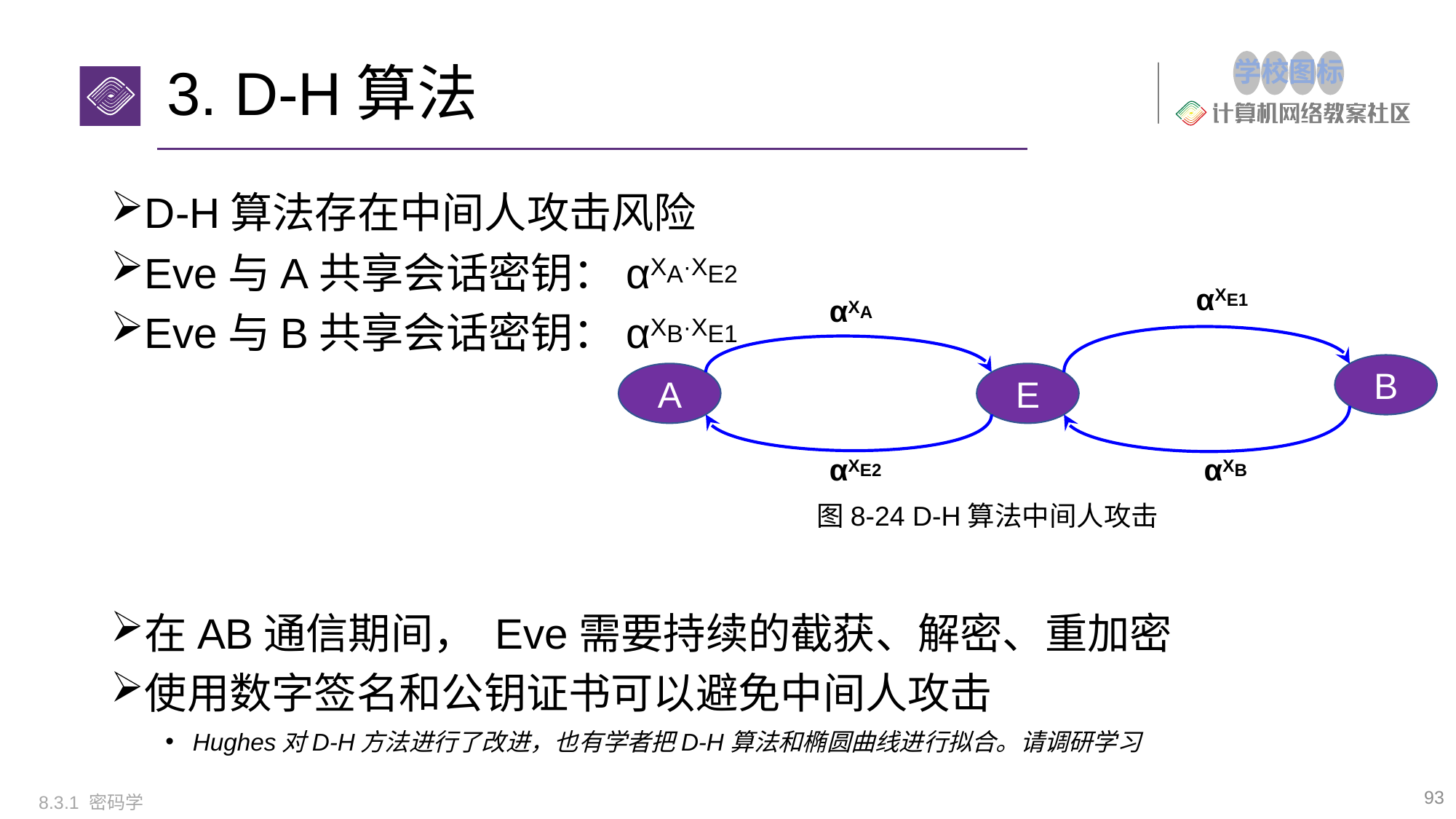

# 3. D-H算法
D-H算法存在中间人攻击风险
Eve与A共享会话密钥：αXA·XE2
Eve与B共享会话密钥：αXB·XE1

在AB通信期间， Eve需要持续的截获、解密、重加密
使用数字签名和公钥证书可以避免中间人攻击
Hughes对D-H方法进行了改进，也有学者把D-H算法和椭圆曲线进行拟合。请调研学习
 αXE1
 αXA
B
A
E
 αXE2
 αXB
图8-24 D-H算法中间人攻击
93
8.3.1 密码学